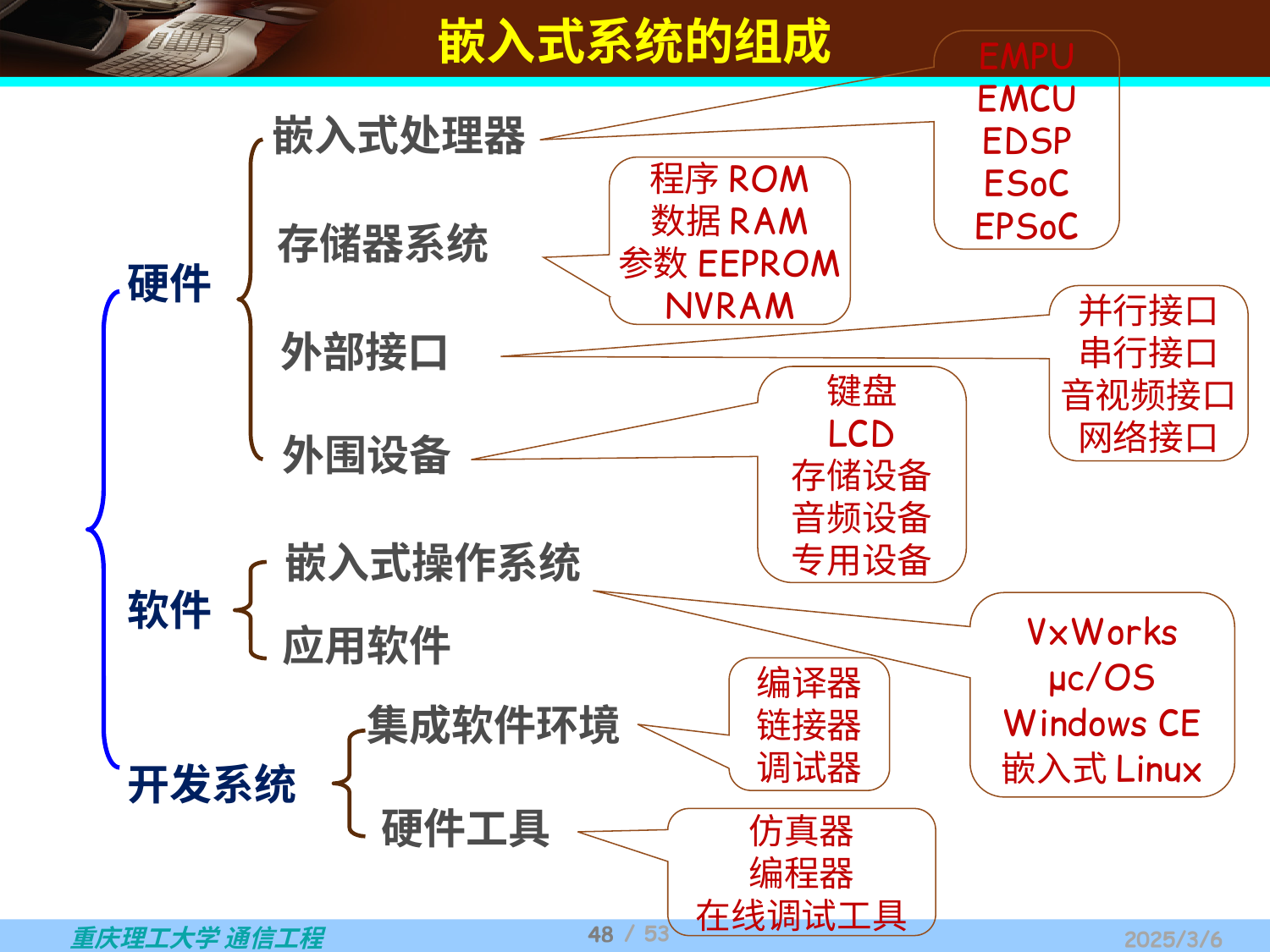

# 嵌入式系统的组成
EMPU
EMCU
EDSP
ESoC
EPSoC
嵌入式处理器

程序ROM
数据RAM
参数EEPROM
NVRAM
存储器系统
硬件
并行接口
串行接口
音视频接口
网络接口

外部接口
键盘
LCD
存储设备
音频设备
专用设备
外围设备
嵌入式操作系统

软件
VxWorks
μc/OS
Windows CE
嵌入式Linux
应用软件
编译器
链接器
调试器
集成软件环境

开发系统
硬件工具
仿真器
编程器
在线调试工具
48
/ 53
2025/3/6 Thursday